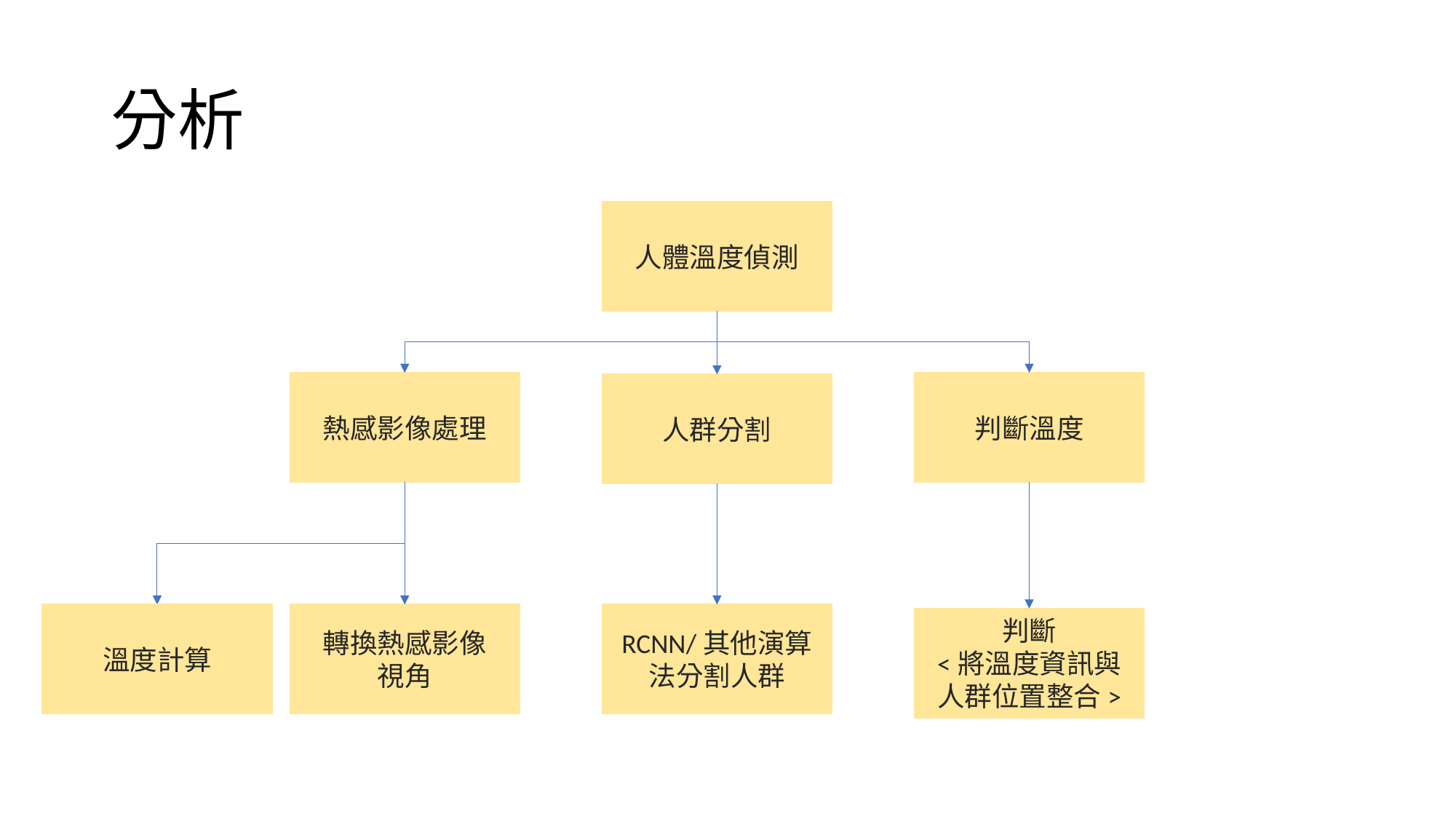

# 分析
人體溫度偵測
熱感影像處理
判斷溫度
人群分割
溫度計算
轉換熱感影像
視角
RCNN/其他演算法分割人群
判斷
<將溫度資訊與人群位置整合>